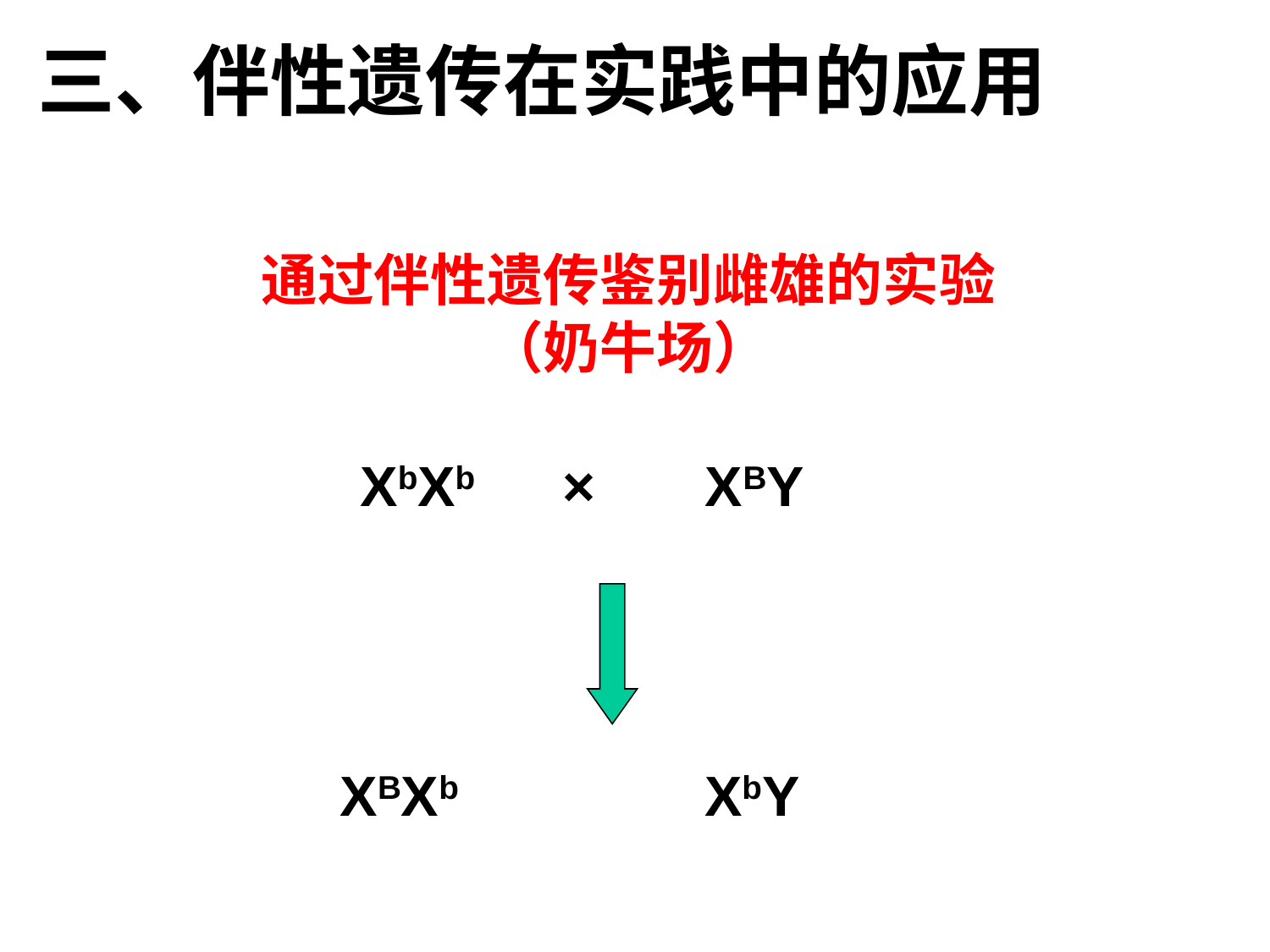

三、伴性遗传在实践中的应用
通过伴性遗传鉴别雌雄的实验（奶牛场）
XbXb      ×       XBY

XBXb                           XbY